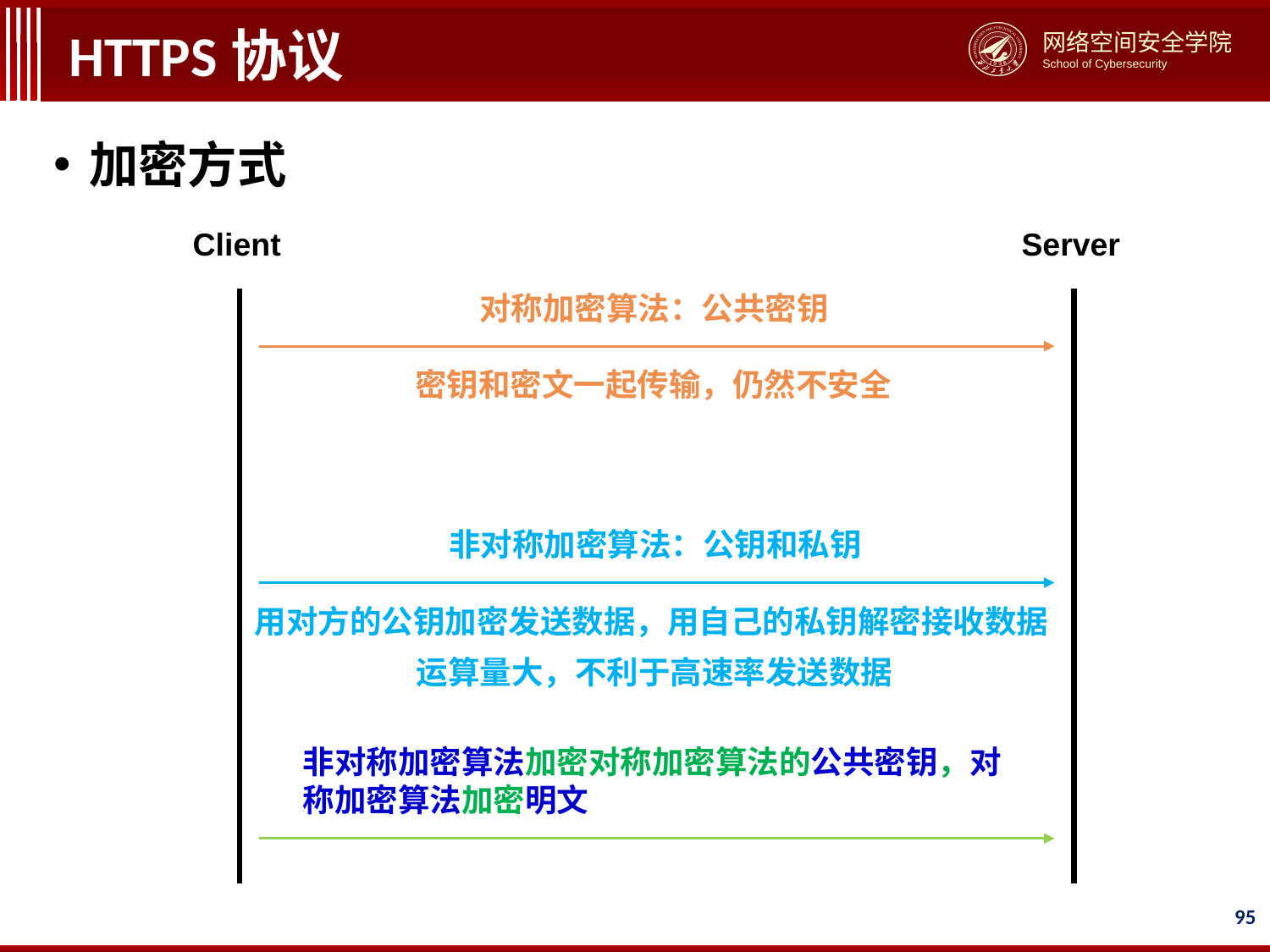

# HTTPS协议
加密方式
Client
Server
对称加密算法：公共密钥
密钥和密文一起传输，仍然不安全
非对称加密算法：公钥和私钥
用对方的公钥加密发送数据，用自己的私钥解密接收数据
运算量大，不利于高速率发送数据
非对称加密算法加密对称加密算法的公共密钥，对称加密算法加密明文